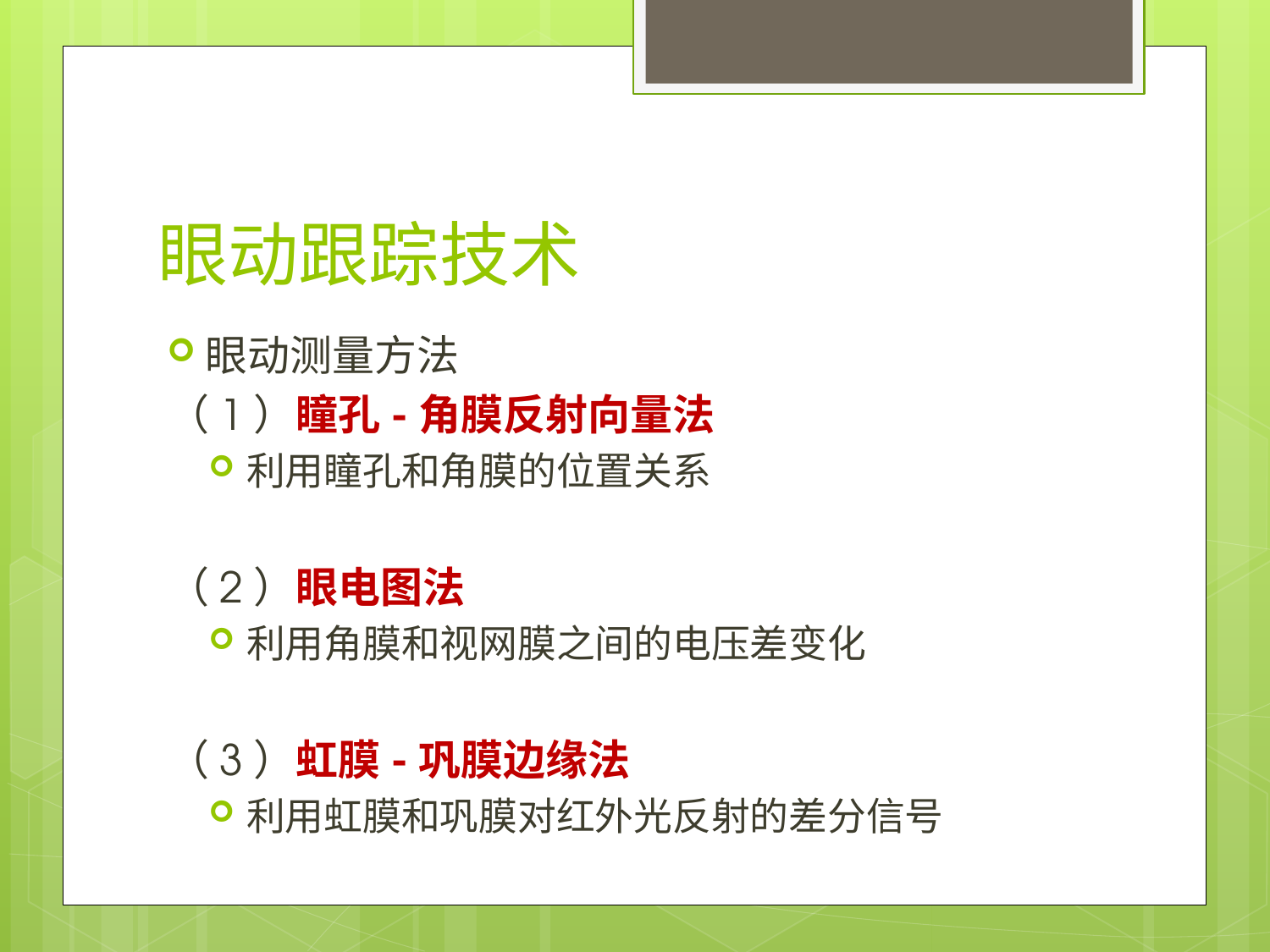

# 眼动跟踪技术
眼动测量方法
（1）瞳孔-角膜反射向量法
利用瞳孔和角膜的位置关系

（2）眼电图法
利用角膜和视网膜之间的电压差变化

（3）虹膜-巩膜边缘法
利用虹膜和巩膜对红外光反射的差分信号